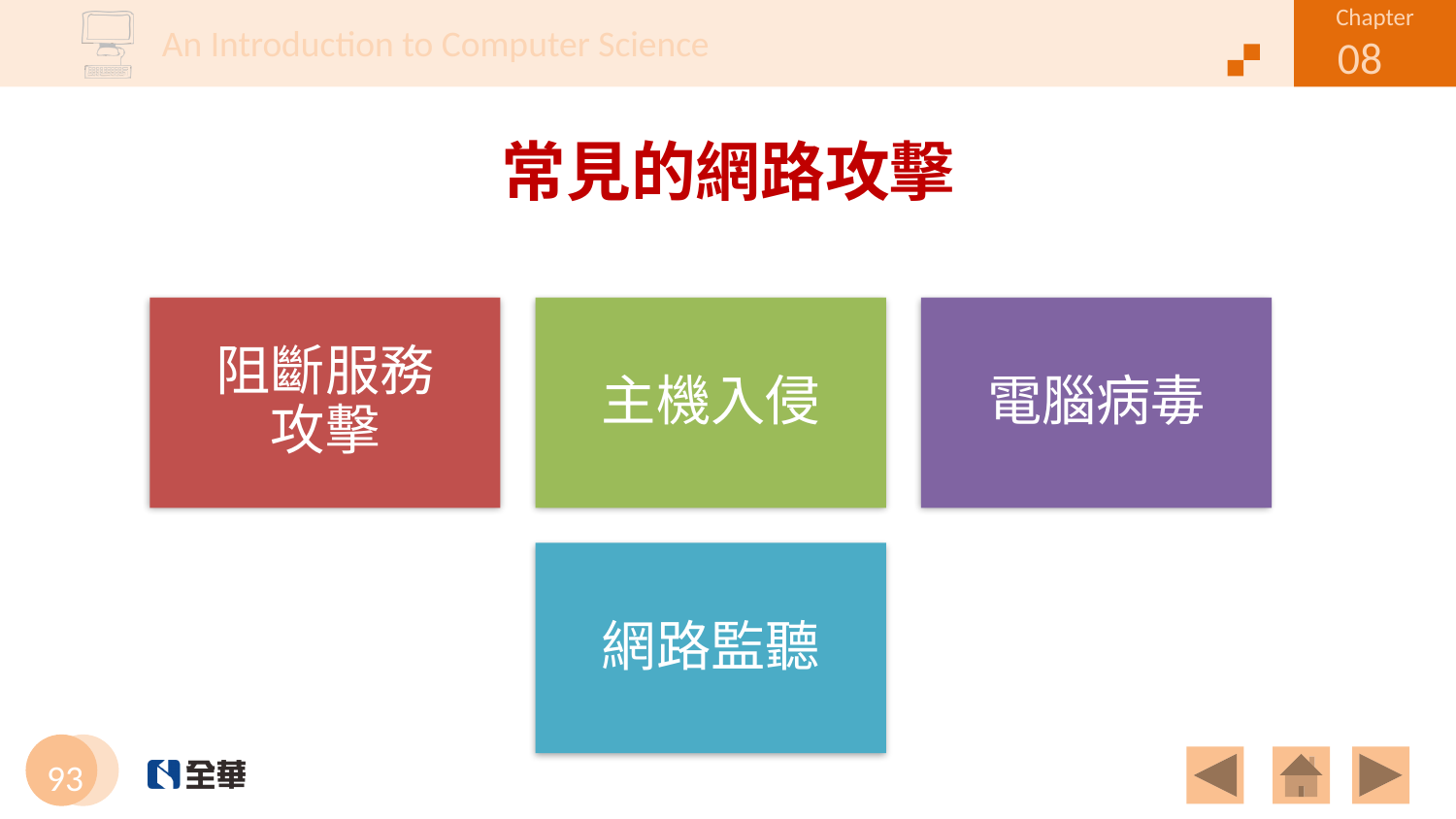

# 常見的網路攻擊

阻斷服務
攻擊
主機入侵
電腦病毒
網路監聽